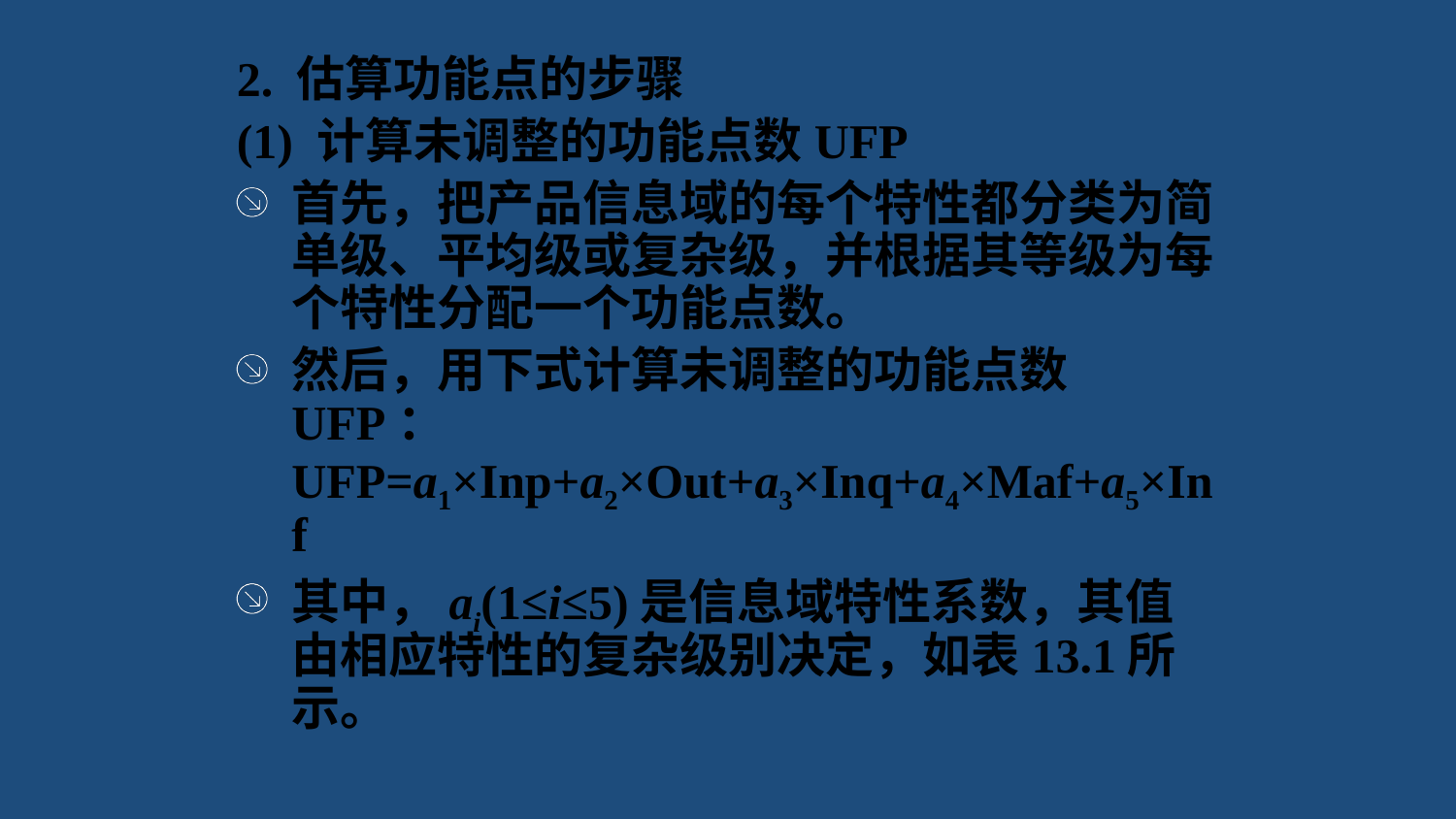

2. 估算功能点的步骤
(1) 计算未调整的功能点数UFP
首先，把产品信息域的每个特性都分类为简单级、平均级或复杂级，并根据其等级为每个特性分配一个功能点数。
然后，用下式计算未调整的功能点数UFP： UFP=a1×Inp+a2×Out+a3×Inq+a4×Maf+a5×Inf
其中，ai(1≤i≤5)是信息域特性系数，其值由相应特性的复杂级别决定，如表13.1所示。